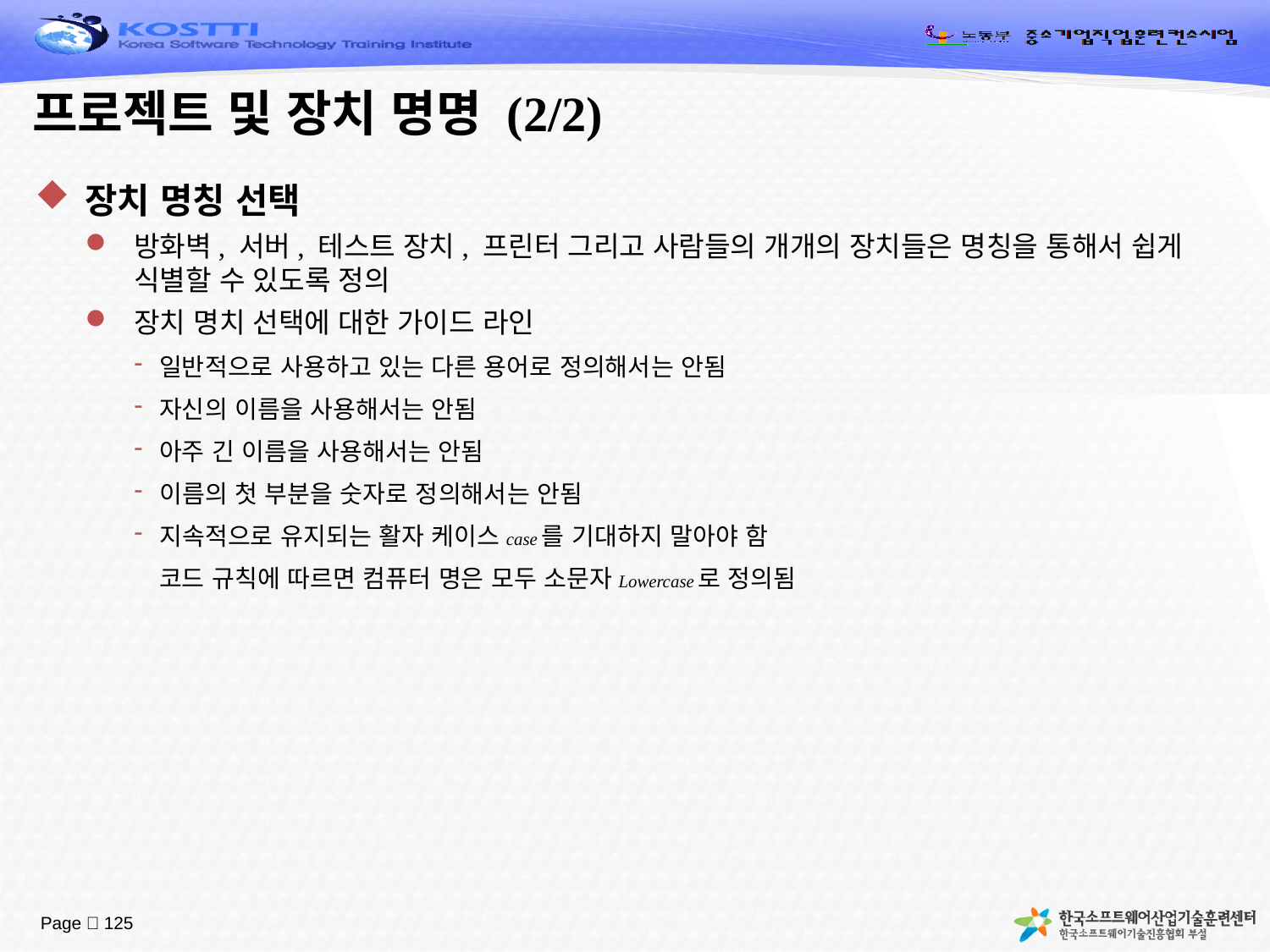

# 프로젝트 및 장치 명명 (2/2)
장치 명칭 선택
방화벽, 서버, 테스트 장치, 프린터 그리고 사람들의 개개의 장치들은 명칭을 통해서 쉽게 식별할 수 있도록 정의
장치 명치 선택에 대한 가이드 라인
일반적으로 사용하고 있는 다른 용어로 정의해서는 안됨
자신의 이름을 사용해서는 안됨
아주 긴 이름을 사용해서는 안됨
이름의 첫 부분을 숫자로 정의해서는 안됨
지속적으로 유지되는 활자 케이스case를 기대하지 말아야 함
	코드 규칙에 따르면 컴퓨터 명은 모두 소문자Lowercase로 정의됨